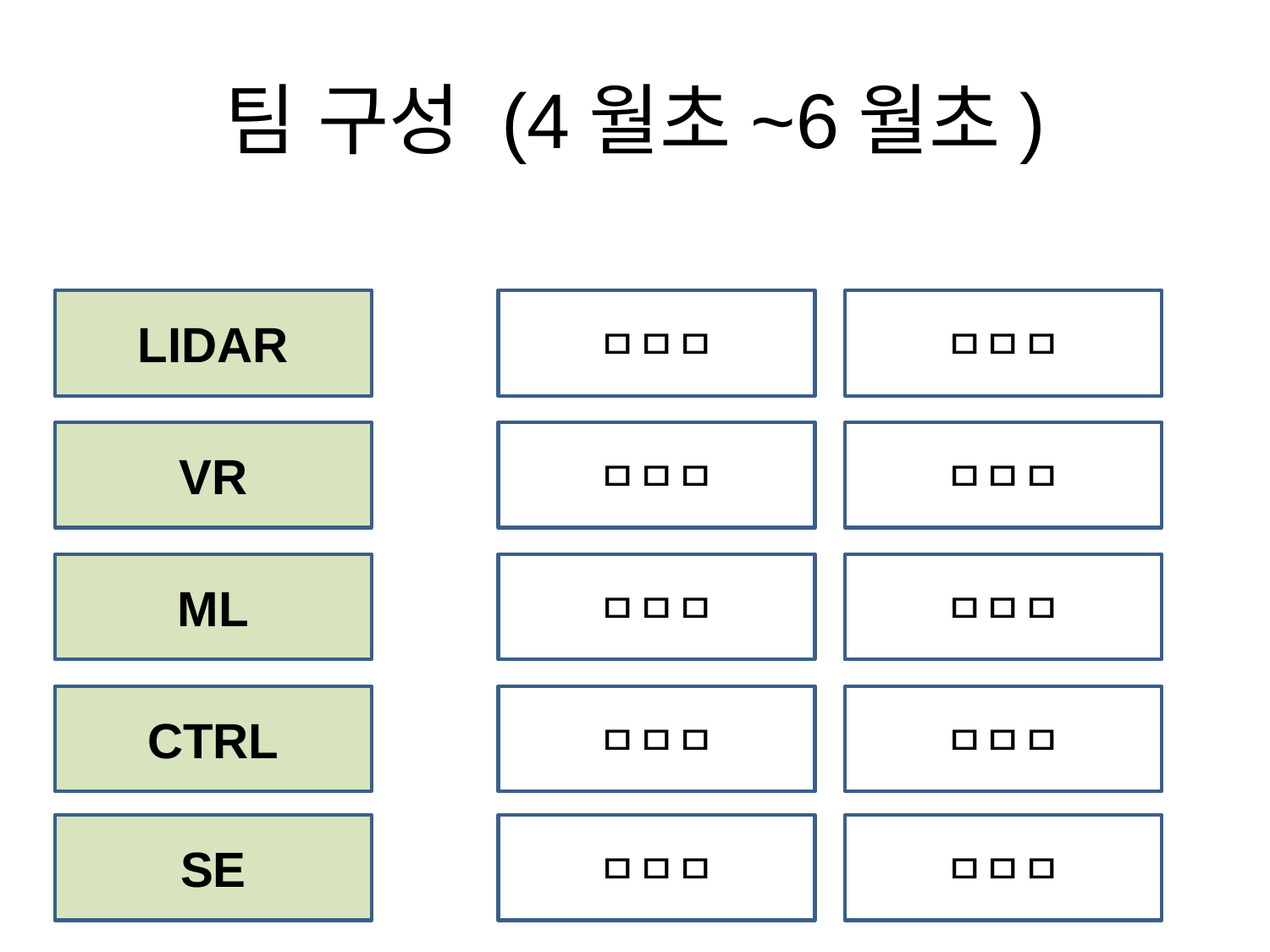

# 팀 구성 (4월초~6월초)
LIDAR
ㅁㅁㅁ
ㅁㅁㅁ
VR
ㅁㅁㅁ
ㅁㅁㅁ
ML
ㅁㅁㅁ
ㅁㅁㅁ
CTRL
ㅁㅁㅁ
ㅁㅁㅁ
SE
ㅁㅁㅁ
ㅁㅁㅁ